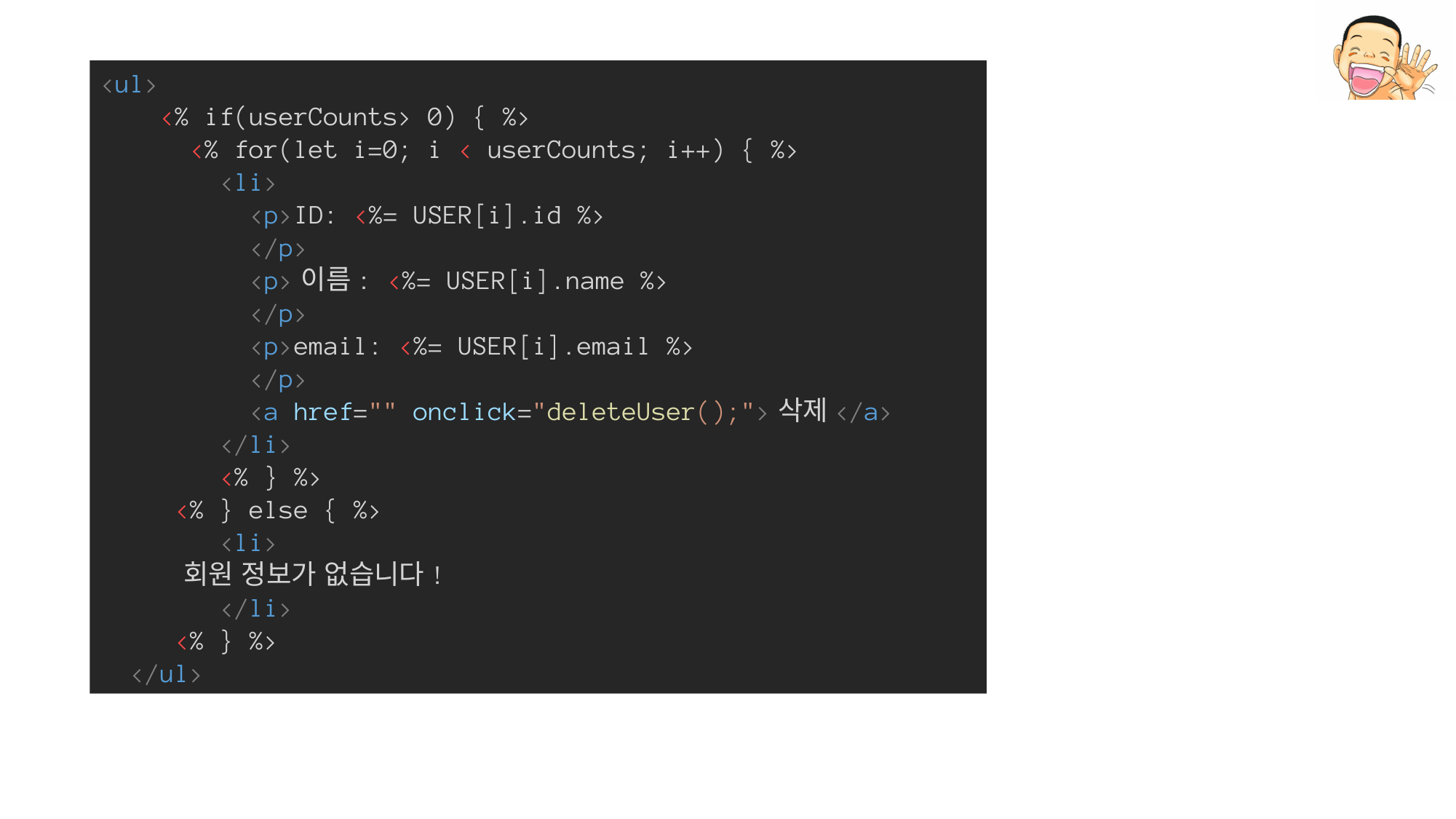

<ul>
    <% if(userCounts> 0) { %>
      <% for(let i=0; i < userCounts; i++) { %>
        <li>
          <p>ID: <%= USER[i].id %>
          </p>
          <p>이름: <%= USER[i].name %>
          </p>
          <p>email: <%= USER[i].email %>
          </p>
          <a href="" onclick="deleteUser();">삭제</a>
        </li>
        <% } %>
     <% } else { %>
        <li>
          회원 정보가 없습니다!
        </li>
     <% } %>
  </ul>